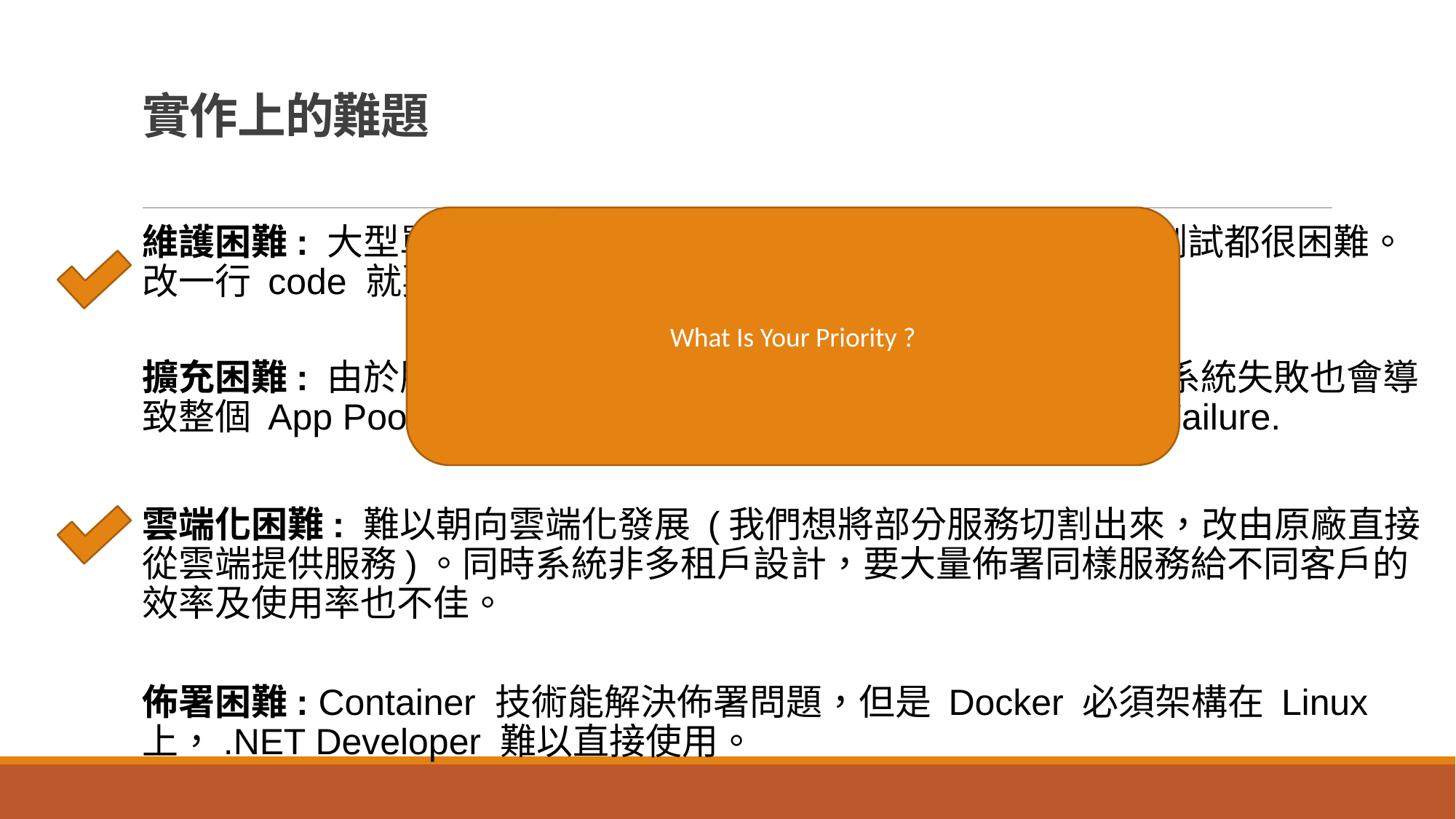

# 實作上的難題
What Is Your Priority ?
維護困難: 大型單體式 (Monolithic Apps) 開發、維護、更新、測試都很困難。改一行 code 就要測試所有功能；

擴充困難: 由於服務無法分割，只能整體進行擴充，複雜度高。系統失敗也會導致整個 App Pool Failure, 無法隔離 Application 內的部分元件 Failure.

雲端化困難: 難以朝向雲端化發展 (我們想將部分服務切割出來，改由原廠直接從雲端提供服務)。同時系統非多租戶設計，要大量佈署同樣服務給不同客戶的效率及使用率也不佳。

佈署困難: Container 技術能解決佈署問題，但是 Docker 必須架構在 Linux 上，.NET Developer 難以直接使用。